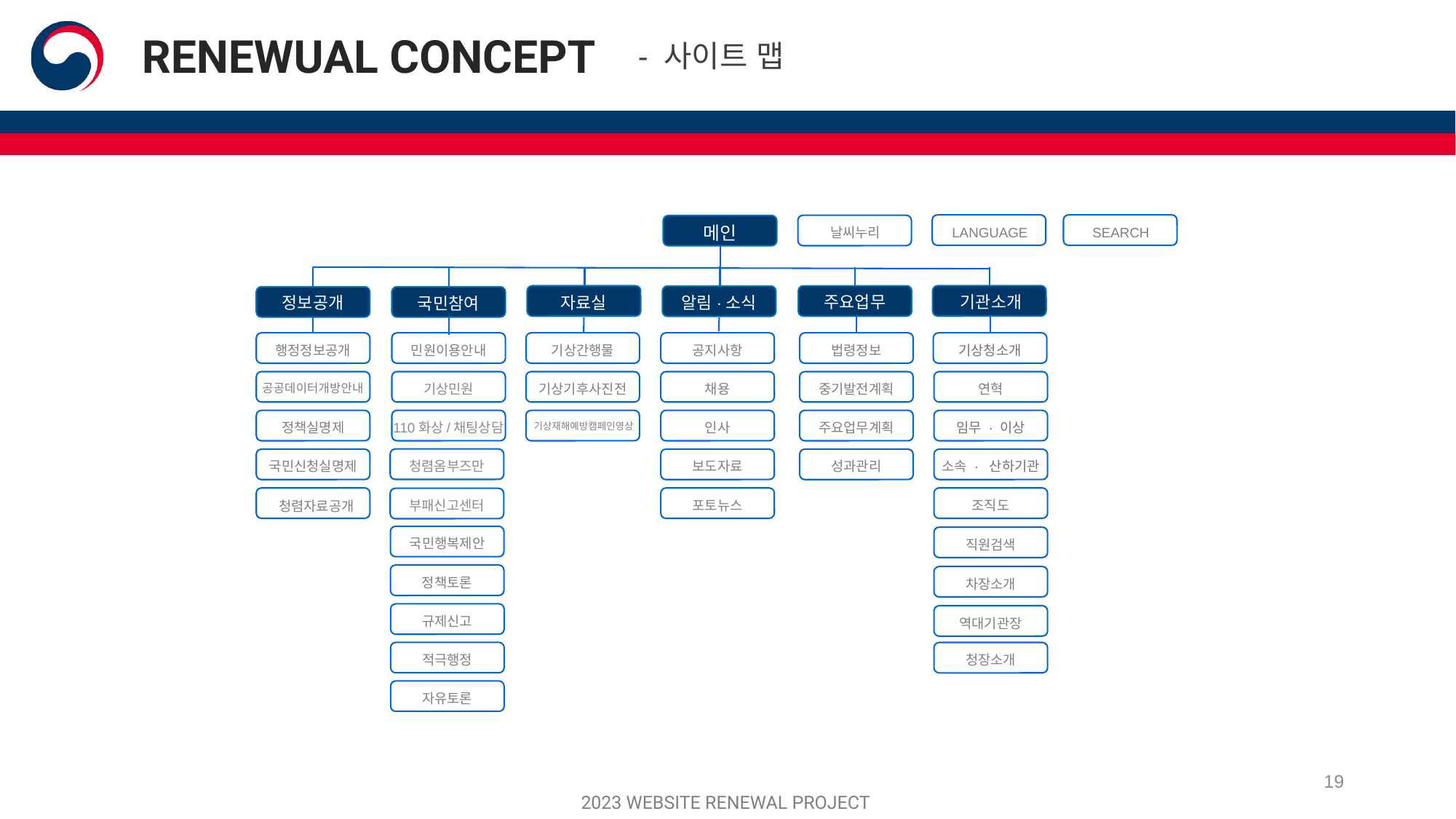

RENEWUAL CONCEPT
- 사이트 맵

메인
LANGUAGE
SEARCH
날씨누리

자료실

주요업무

알림·소식
기관소개

정보공개

국민참여

행정정보공개
민원이용안내
기상간행물
공지사항
법령정보
기상청소개

공공데이터개방안내
기상민원
기상기후사진전
채용
중기발전계획
연혁

정책실명제
110화상/채팅상담
인사
주요업무계획
임무 · 이상
기상재해예방캠페인영상

청렴옴부즈만
국민신청실명제
보도자료
성과관리
소속 ·  산하기관

포토뉴스
조직도
부패신고센터
청렴자료공개

국민행복제안
직원검색

정책토론
차장소개

규제신고
역대기관장

적극행정
청장소개

자유토론
19